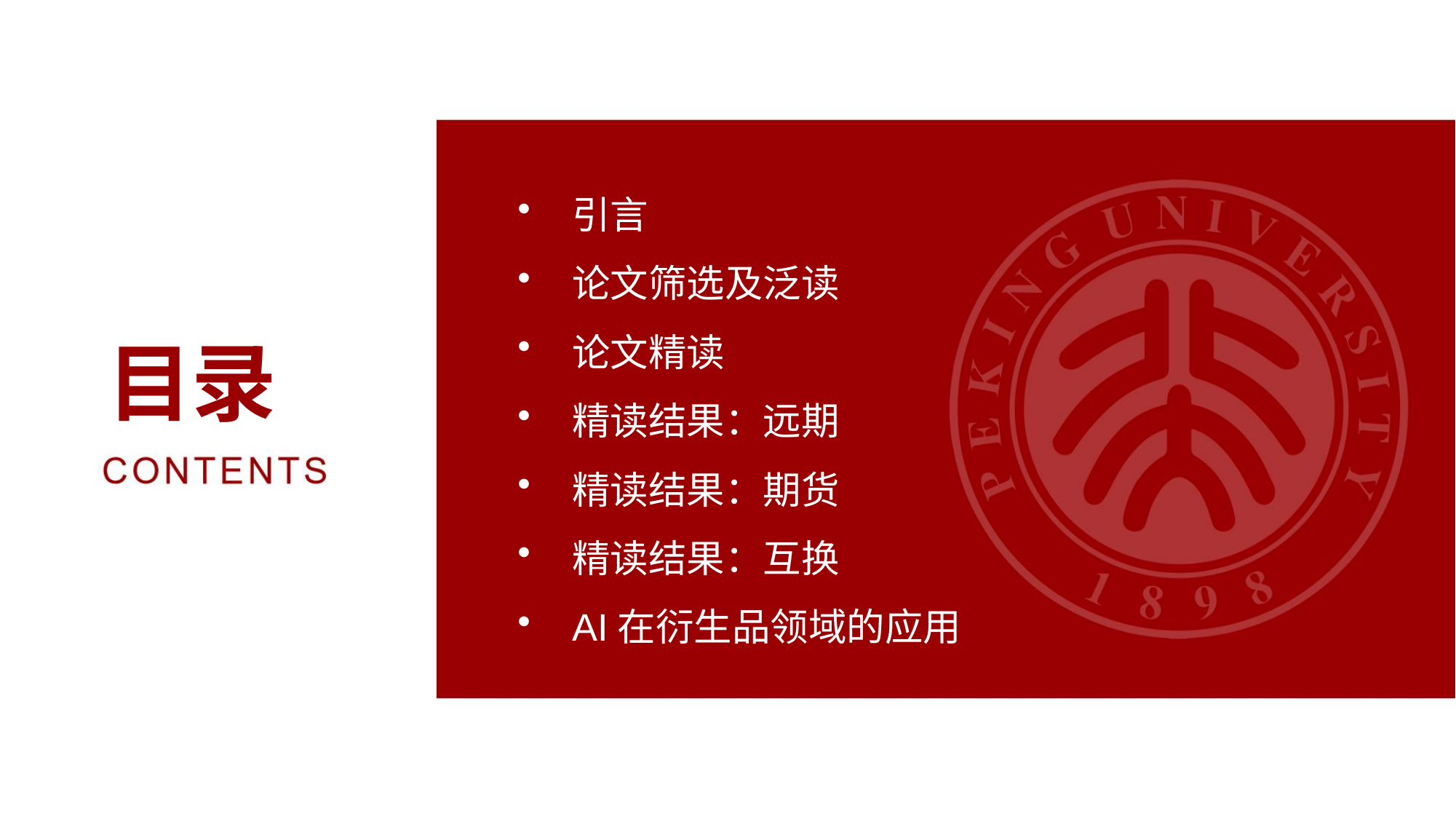

引言
论文筛选及泛读
论文精读
精读结果：远期
精读结果：期货
精读结果：互换
AI在衍生品领域的应用
目录